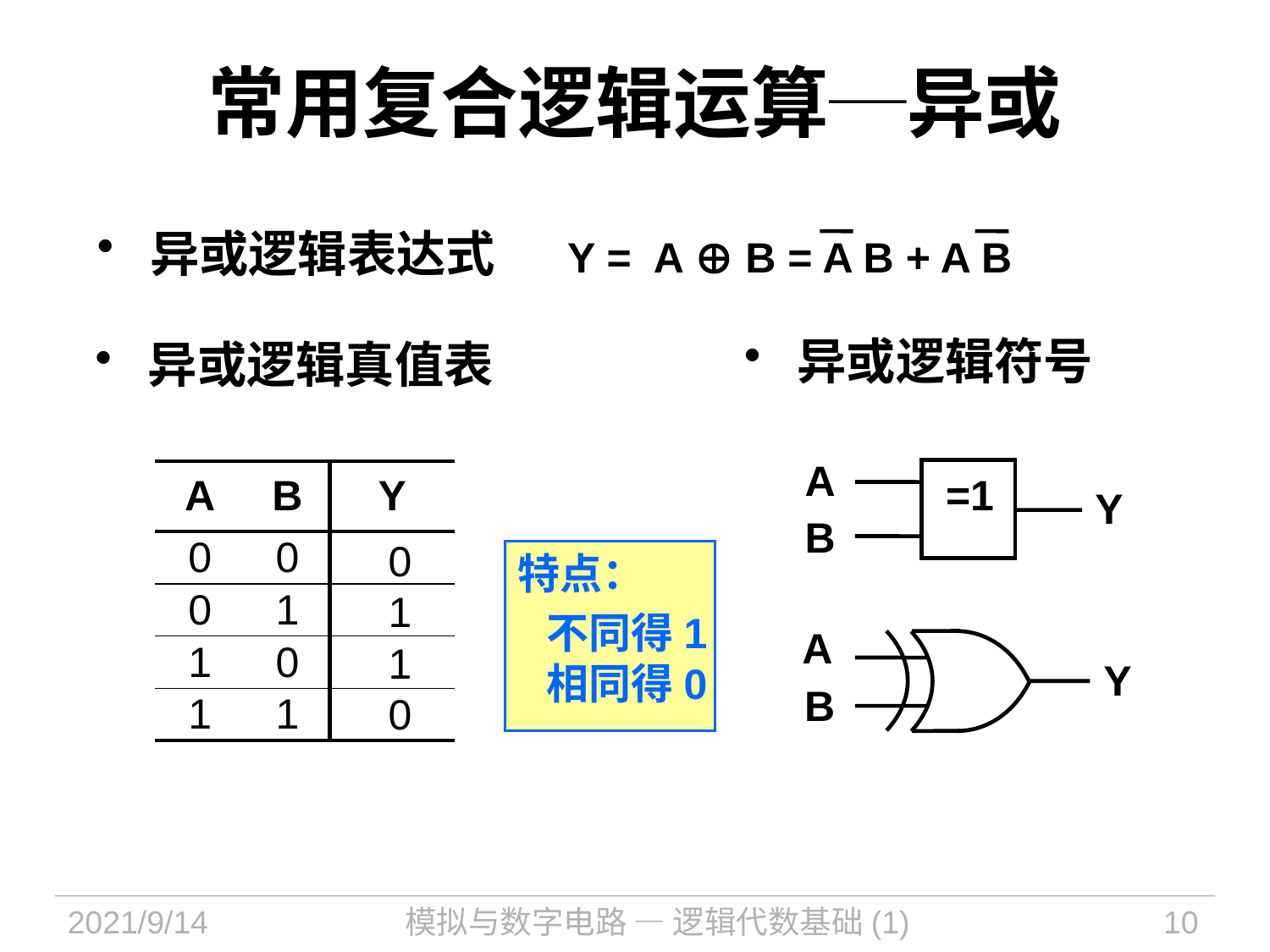

# 常用复合逻辑运算─异或
 异或逻辑表达式
Y =  A ⊕ B = A B + A B

 异或逻辑符号
A

=1

Y

B

A

Y

B

 异或逻辑真值表
| A | B | Y |
| --- | --- | --- |
| 0 | 0 |  |
| 0 | 1 |  |
| 1 | 0 |  |
| 1 | 1 |  |
| 0 |
| --- |
| 1 |
| 1 |
| 0 |
特点：
  不同得1
  相同得0
2021/9/14
模拟与数字电路 — 逻辑代数基础(1)
10